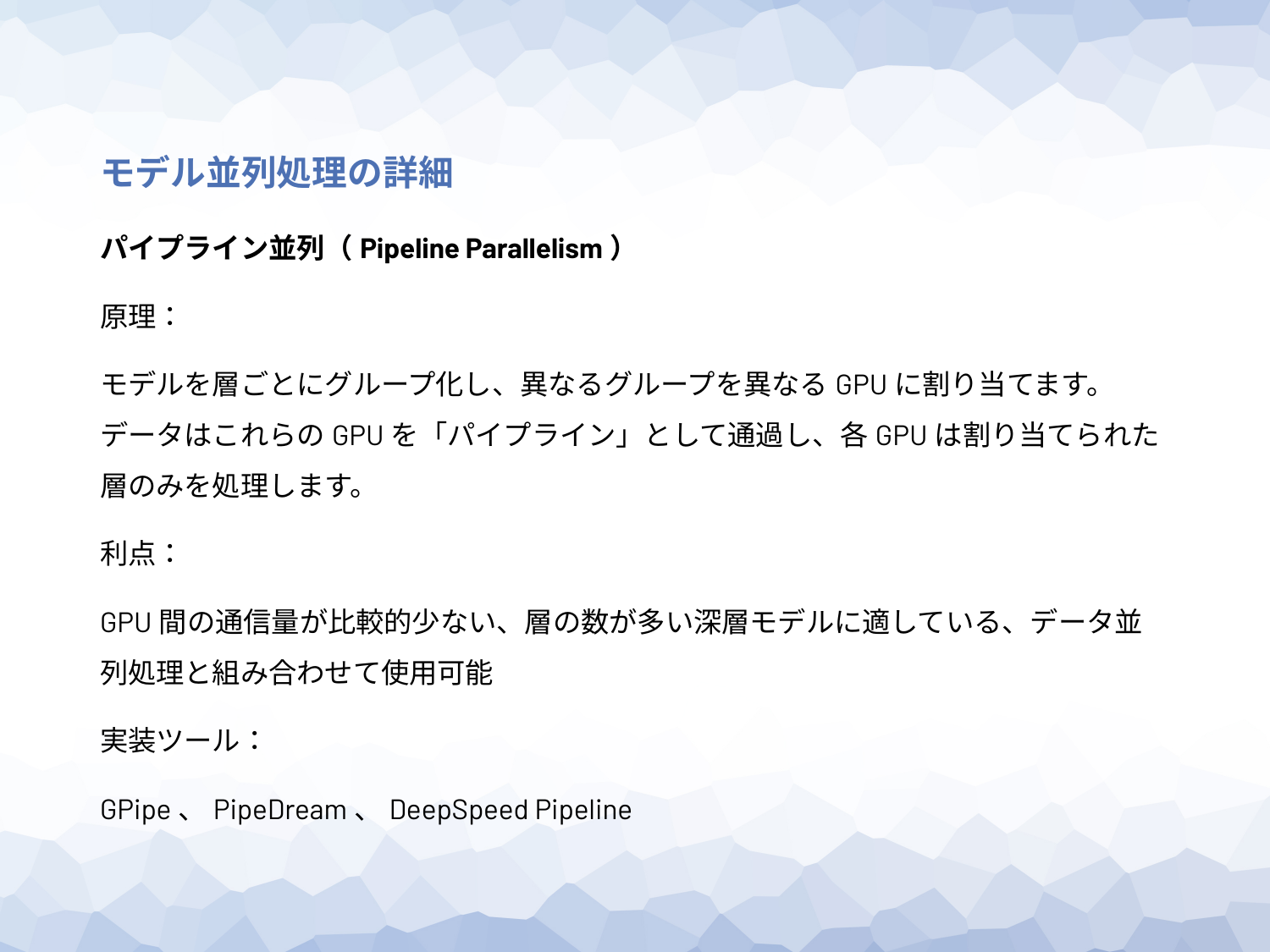

モデル並列処理の詳細
パイプライン並列（Pipeline Parallelism）
原理：
モデルを層ごとにグループ化し、異なるグループを異なるGPUに割り当てます。データはこれらのGPUを「パイプライン」として通過し、各GPUは割り当てられた層のみを処理します。
利点：
GPU間の通信量が比較的少ない、層の数が多い深層モデルに適している、データ並列処理と組み合わせて使用可能
実装ツール：
GPipe、PipeDream、DeepSpeed Pipeline